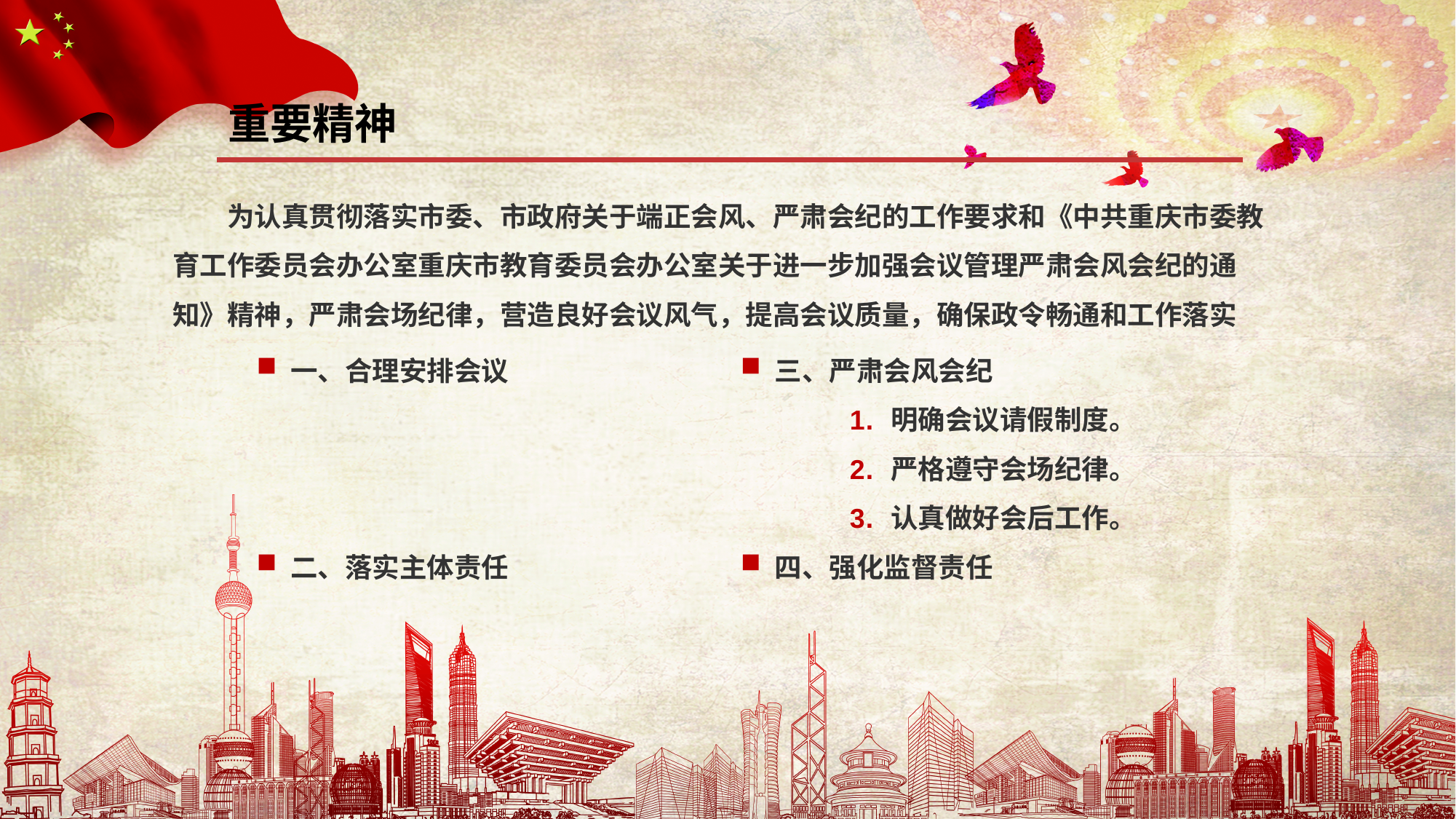

重要精神
为认真贯彻落实市委、市政府关于端正会风、严肃会纪的工作要求和《中共重庆市委教育工作委员会办公室重庆市教育委员会办公室关于进一步加强会议管理严肃会风会纪的通知》精神，严肃会场纪律，营造良好会议风气，提高会议质量，确保政令畅通和工作落实
一、合理安排会议

二、落实主体责任
三、严肃会风会纪
明确会议请假制度。
严格遵守会场纪律。
认真做好会后工作。
四、强化监督责任